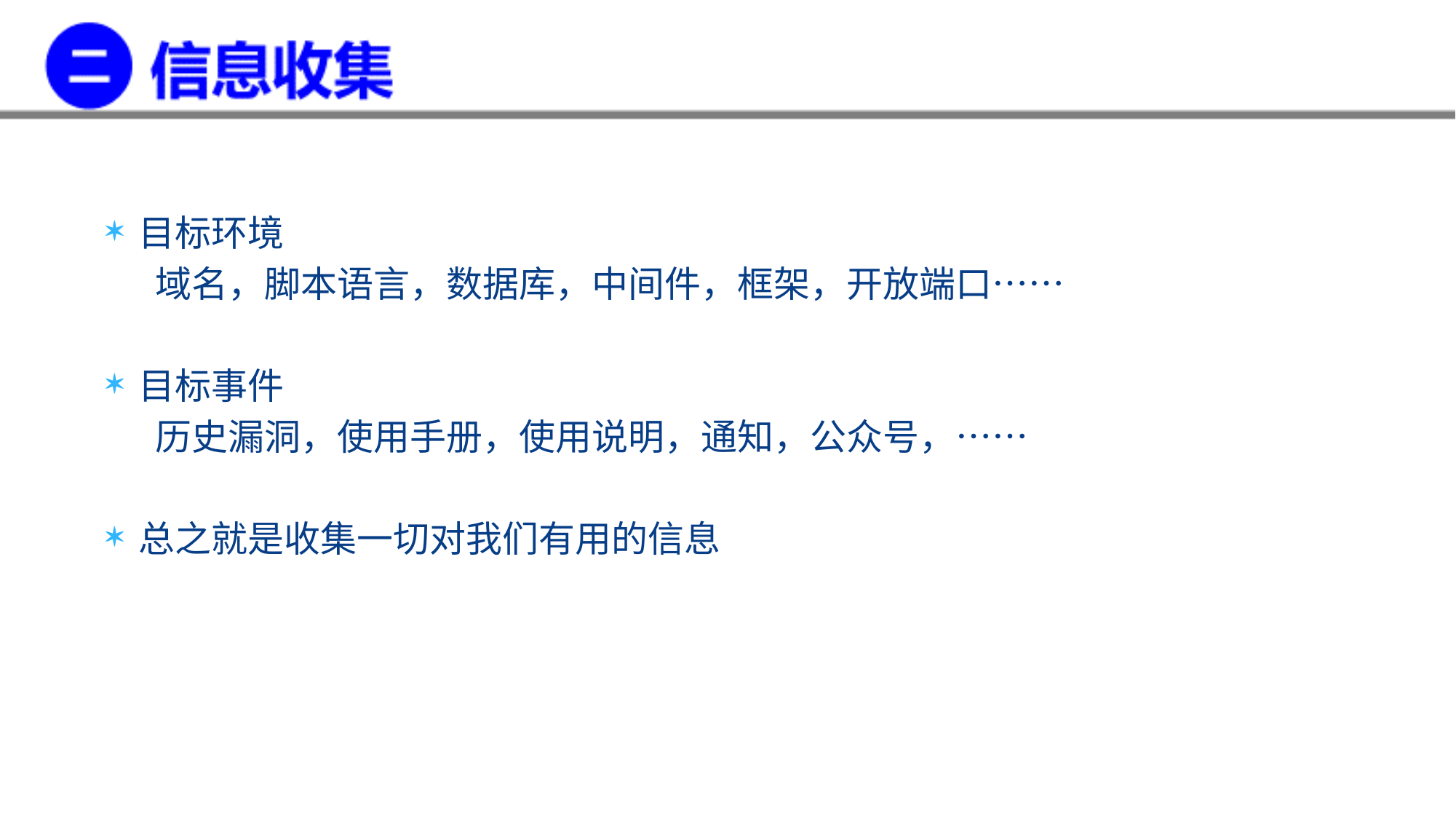

目标环境
     域名，脚本语言，数据库，中间件，框架，开放端口……

目标事件
     历史漏洞，使用手册，使用说明，通知，公众号，……

总之就是收集一切对我们有用的信息